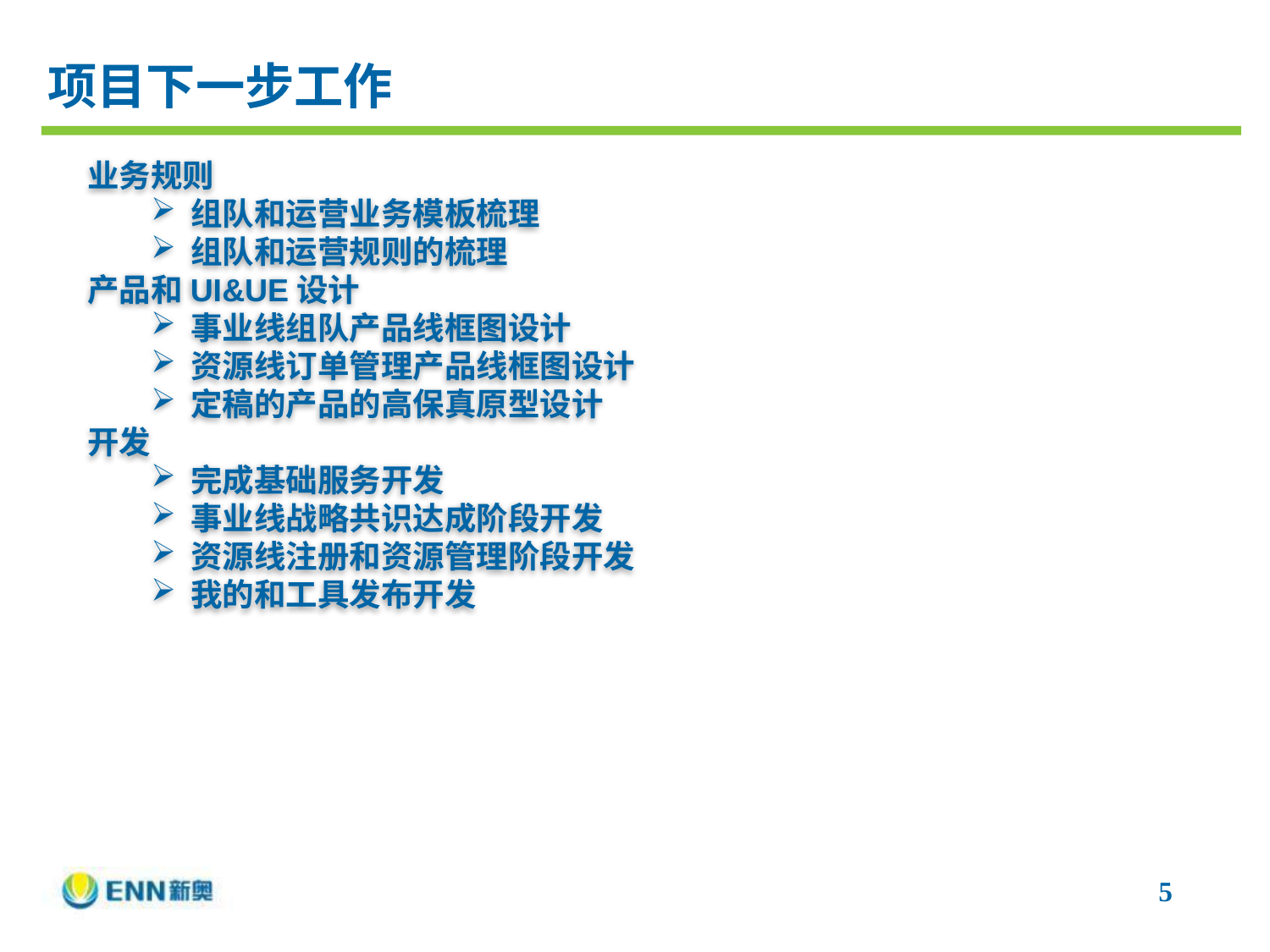

项目下一步工作
业务规则
组队和运营业务模板梳理
组队和运营规则的梳理
产品和UI&UE设计
事业线组队产品线框图设计
资源线订单管理产品线框图设计
定稿的产品的高保真原型设计
开发
完成基础服务开发
事业线战略共识达成阶段开发
资源线注册和资源管理阶段开发
我的和工具发布开发

5